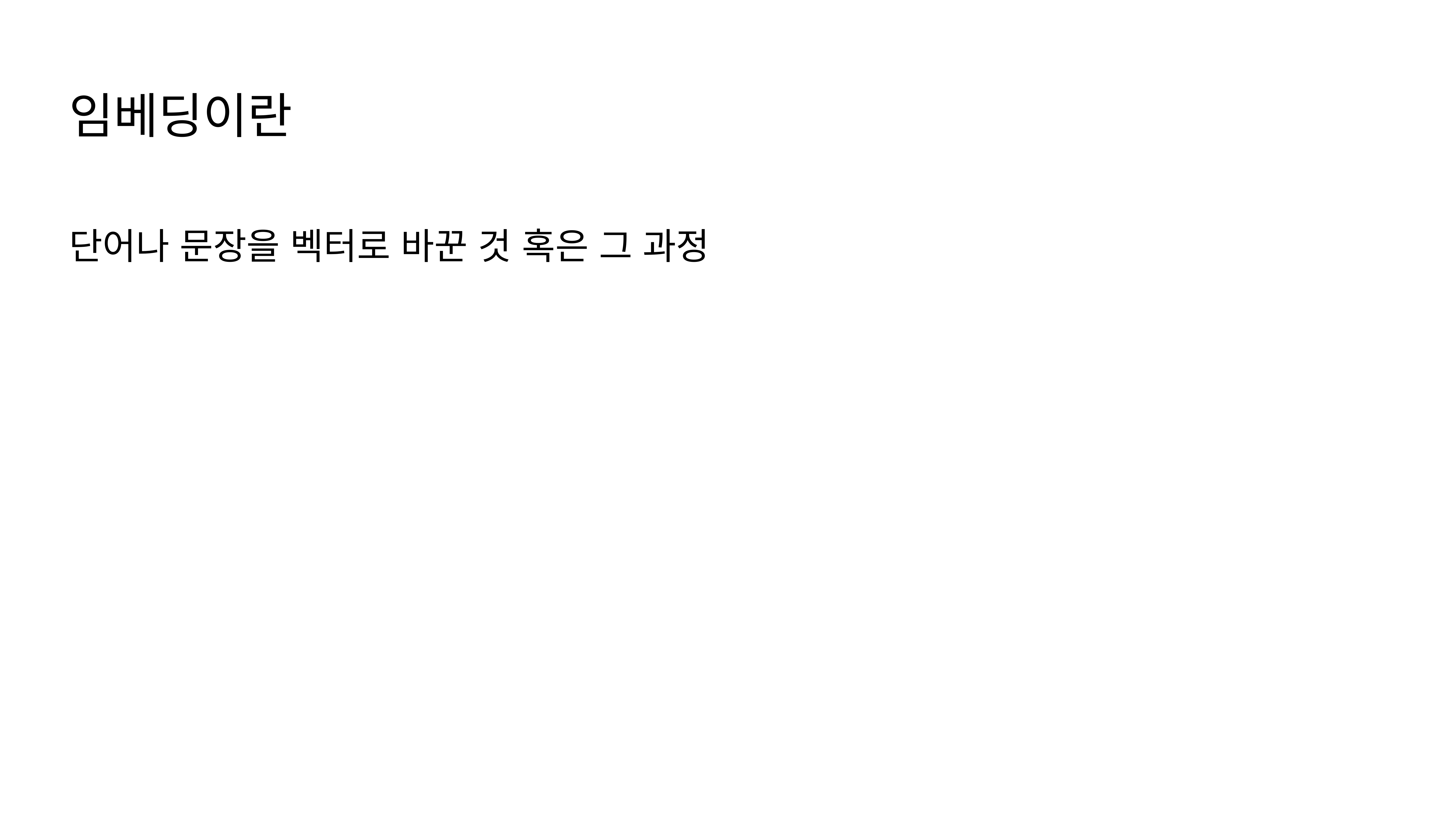

임베딩이란

단어나 문장을 벡터로 바꾼 것 혹은 그 과정